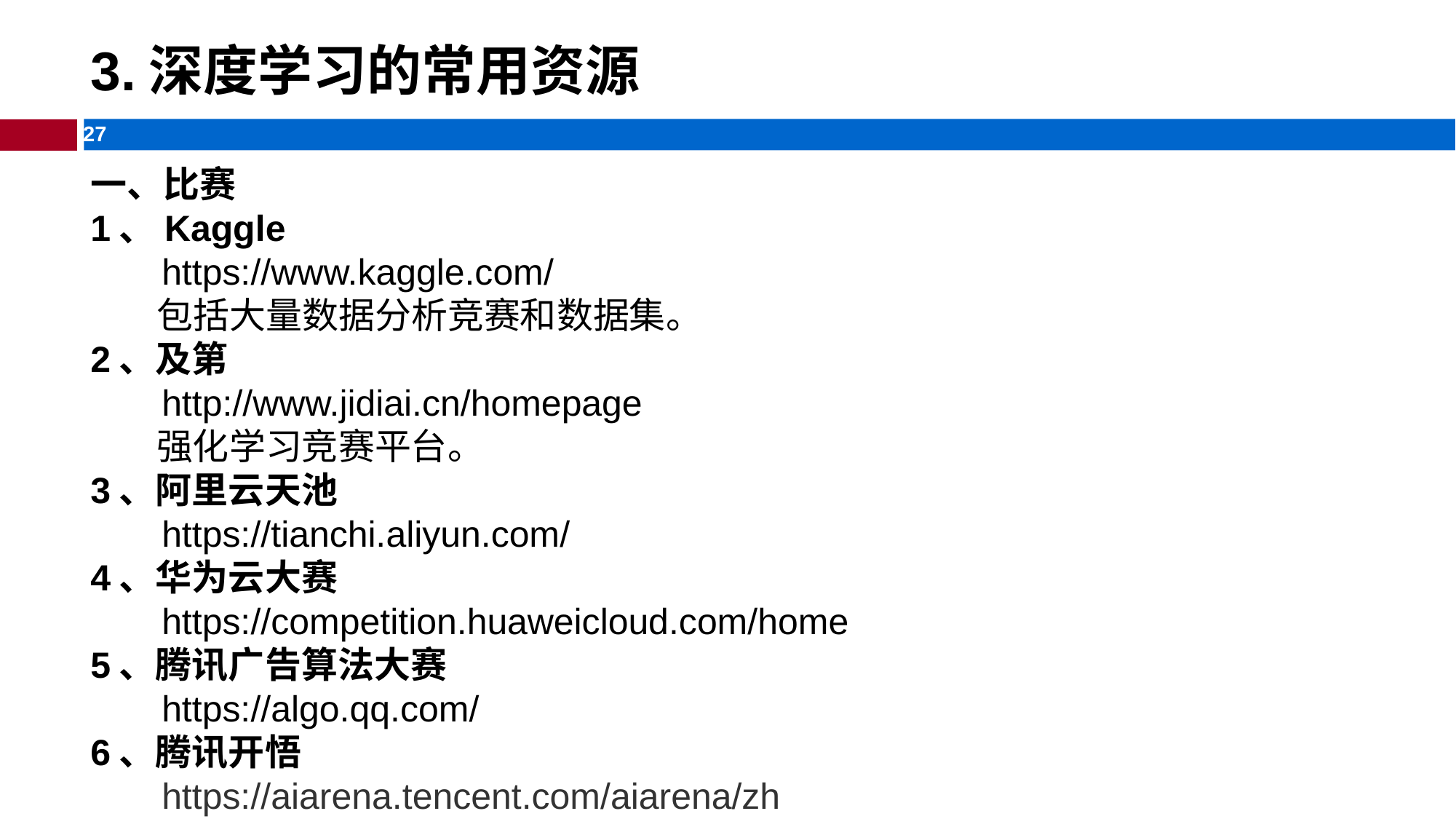

# 3.深度学习的常用资源
一、比赛
1、Kaggle
       https://www.kaggle.com/
       包括大量数据分析竞赛和数据集。
2、及第
       http://www.jidiai.cn/homepage
       强化学习竞赛平台。
3、阿里云天池
       https://tianchi.aliyun.com/
4、华为云大赛
       https://competition.huaweicloud.com/home
5、腾讯广告算法大赛
       https://algo.qq.com/
6、腾讯开悟
       https://aiarena.tencent.com/aiarena/zh